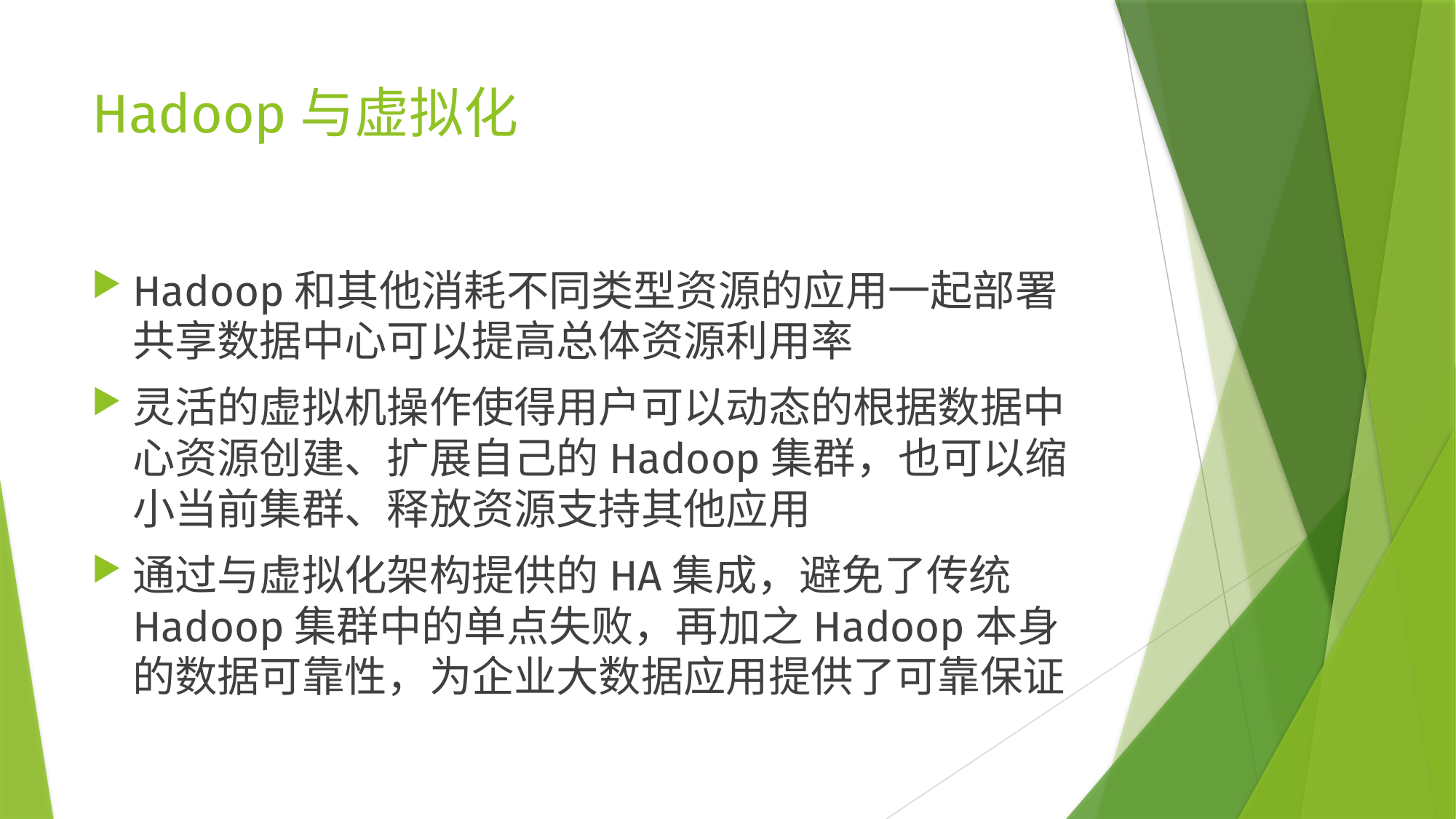

# Hadoop与虚拟化
Hadoop和其他消耗不同类型资源的应用一起部署共享数据中心可以提高总体资源利用率
灵活的虚拟机操作使得用户可以动态的根据数据中心资源创建、扩展自己的Hadoop集群，也可以缩小当前集群、释放资源支持其他应用
通过与虚拟化架构提供的HA集成，避免了传统Hadoop集群中的单点失败，再加之Hadoop本身的数据可靠性，为企业大数据应用提供了可靠保证